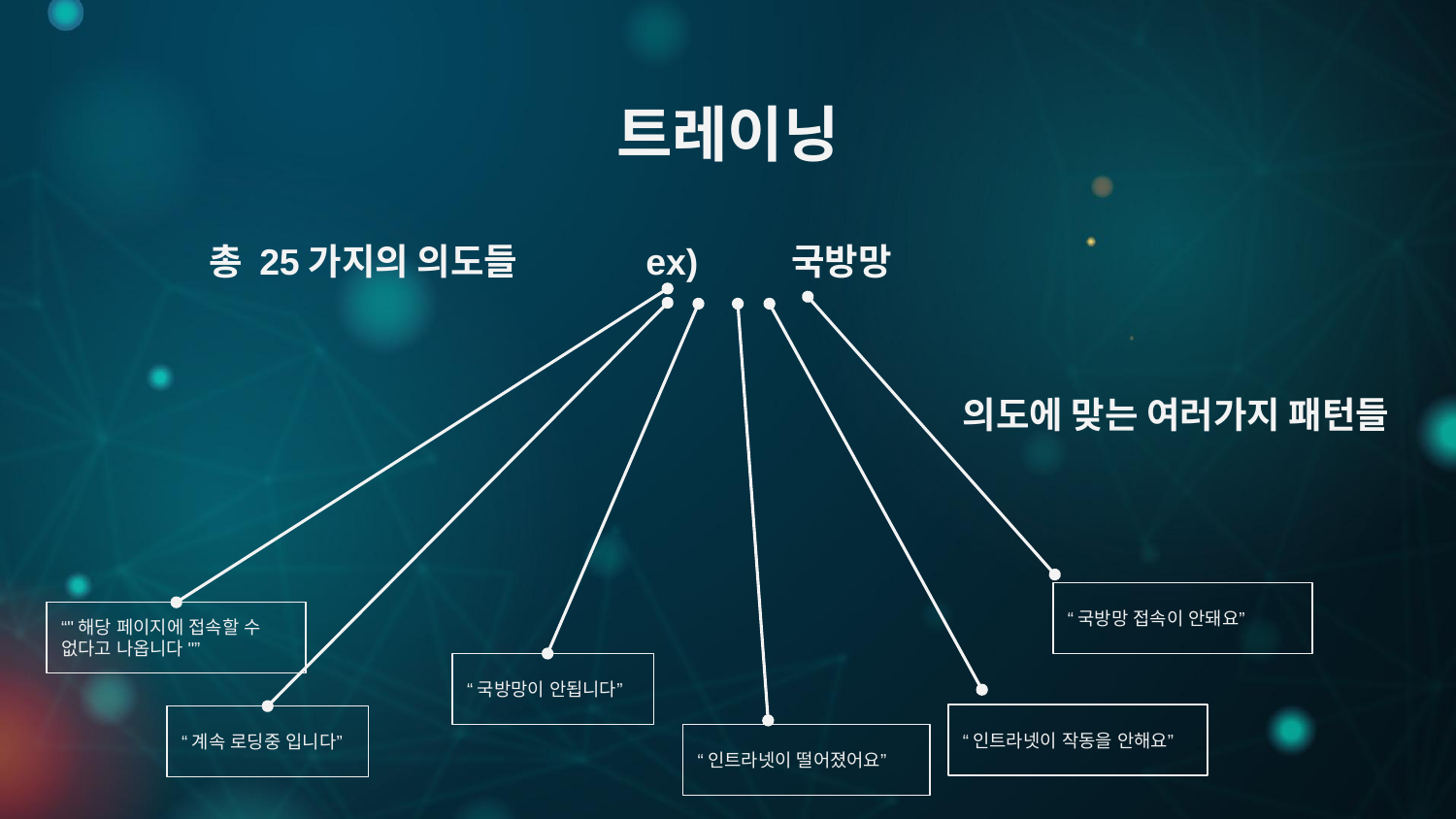

# 트레이닝
총 25가지의 의도들	ex)	국방망

의도에 맞는 여러가지 패턴들
“국방망 접속이 안돼요”
“"해당 페이지에 접속할 수 없다고 나옵니다"”
“국방망이 안됩니다”
“인트라넷이 작동을 안해요”
“계속 로딩중 입니다”
“인트라넷이 떨어졌어요”